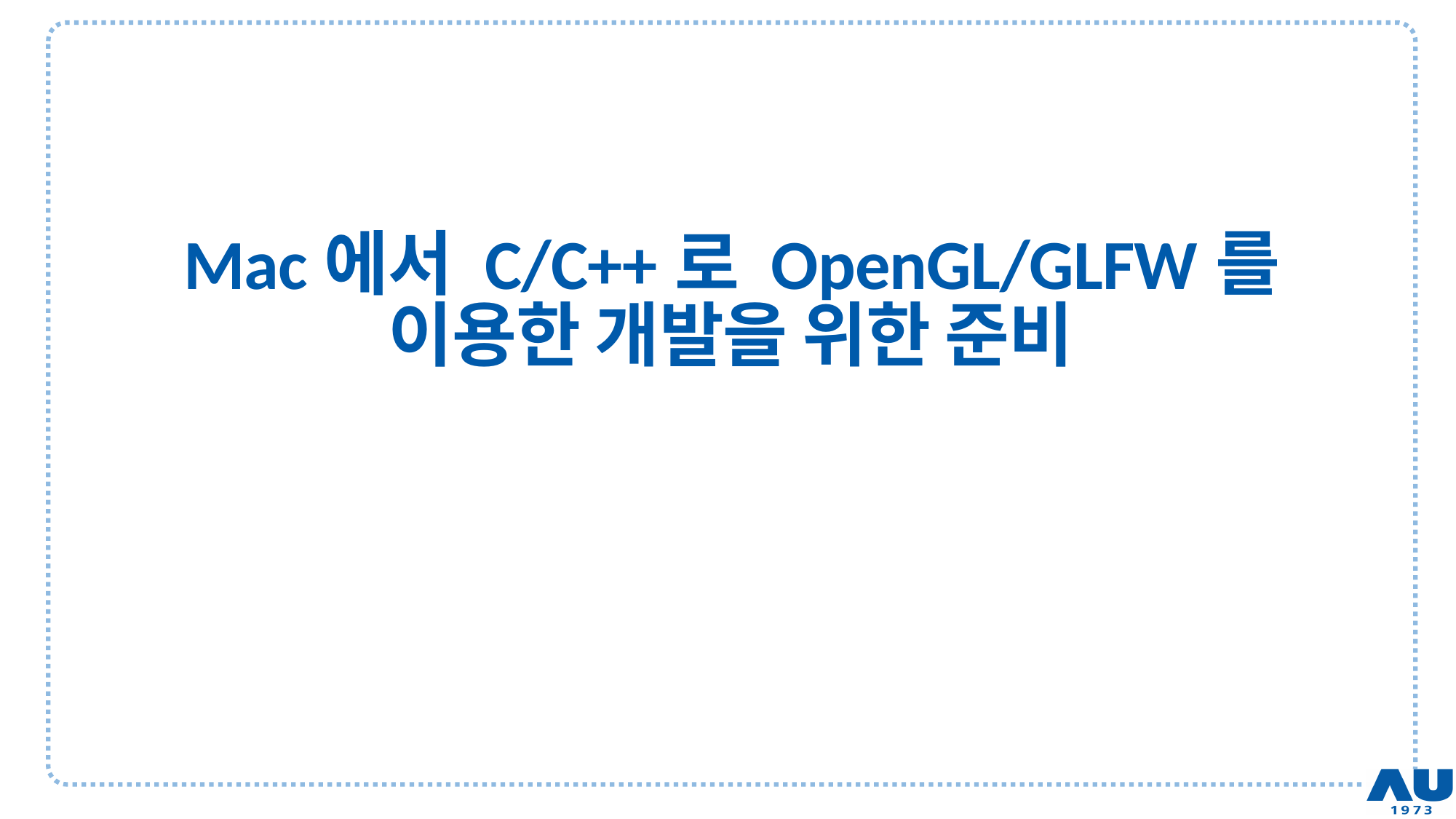

# Mac에서 C/C++로 OpenGL/GLFW를 이용한 개발을 위한 준비